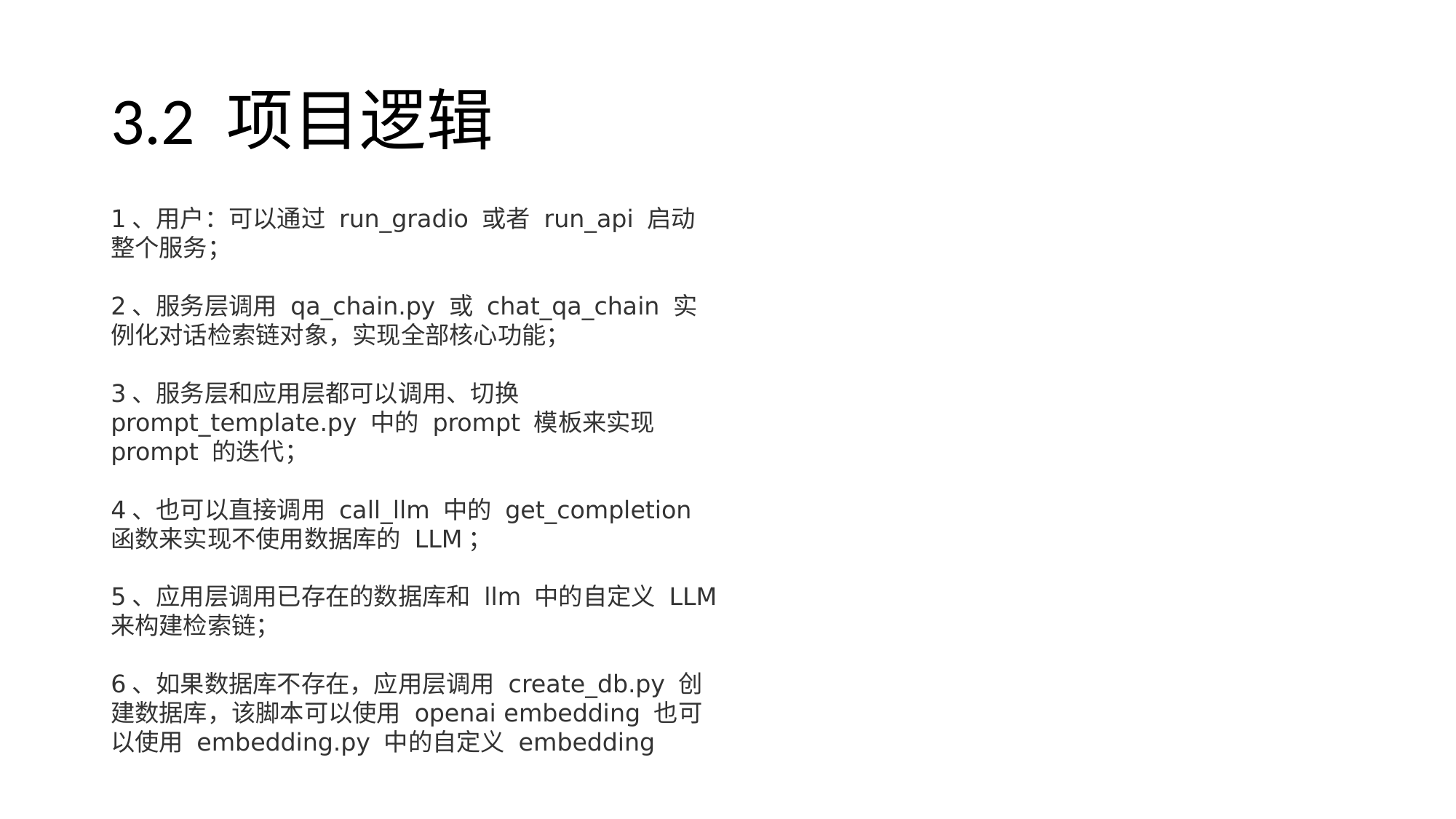

# 3.2 项目逻辑
1、用户：可以通过 run_gradio 或者 run_api 启动整个服务；

2、服务层调用 qa_chain.py 或 chat_qa_chain 实例化对话检索链对象，实现全部核心功能；

3、服务层和应用层都可以调用、切换 prompt_template.py 中的 prompt 模板来实现 prompt 的迭代；

4、也可以直接调用 call_llm 中的 get_completion 函数来实现不使用数据库的 LLM；

5、应用层调用已存在的数据库和 llm 中的自定义 LLM 来构建检索链；

6、如果数据库不存在，应用层调用 create_db.py 创建数据库，该脚本可以使用 openai embedding 也可以使用 embedding.py 中的自定义 embedding